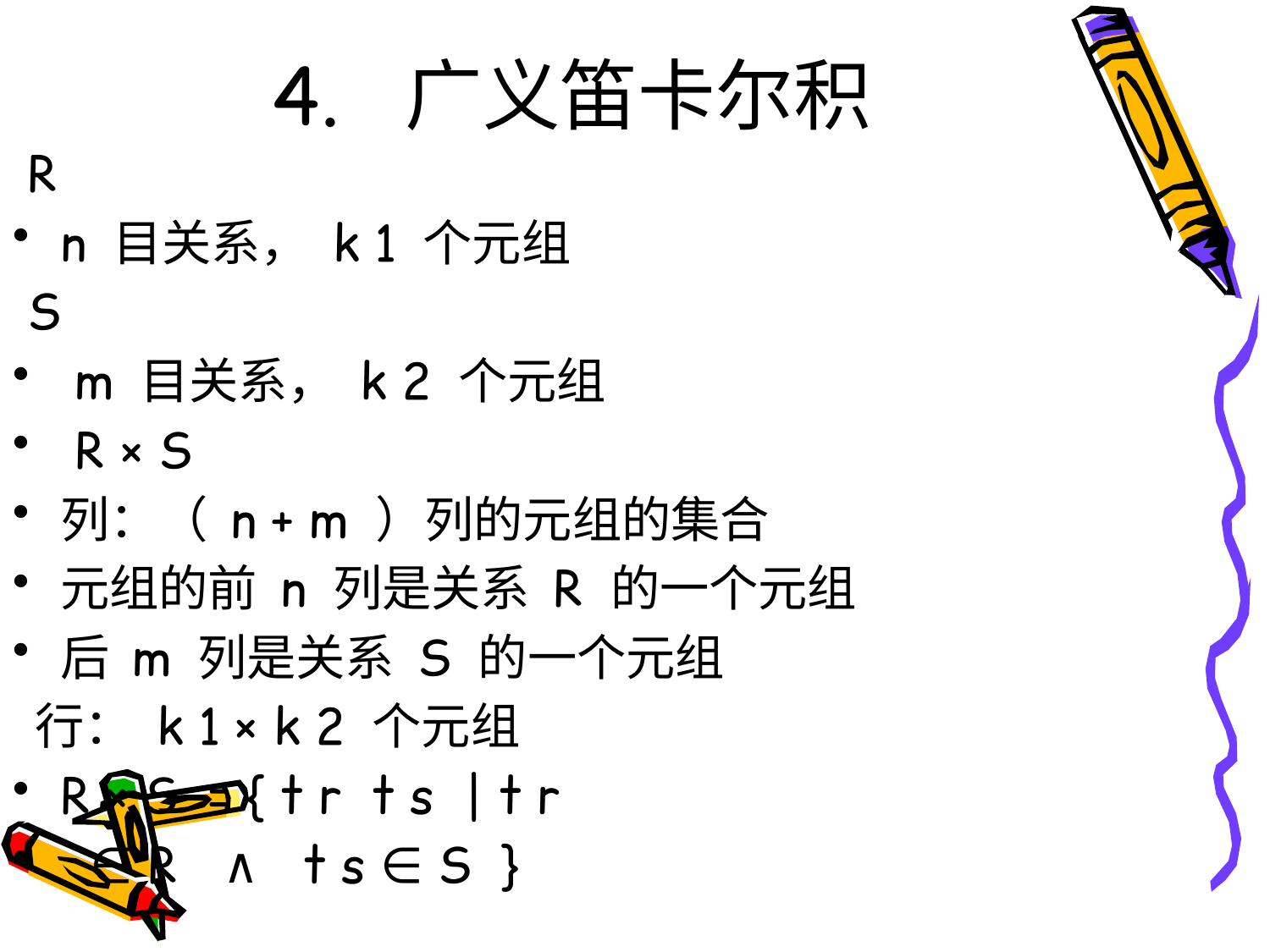

# 4.  广义笛卡尔积
 R
n 目关系， k 1 个元组
 S
 m 目关系， k 2 个元组
 R × S
列：（ n + m ）列的元组的集合
元组的前 n 列是关系 R 的一个元组
后 m 列是关系 S 的一个元组
 行： k 1 × k 2 个元组
R × S  = { t r  t s  | t r
  ∈ R   ∧   t s ∈ S  }